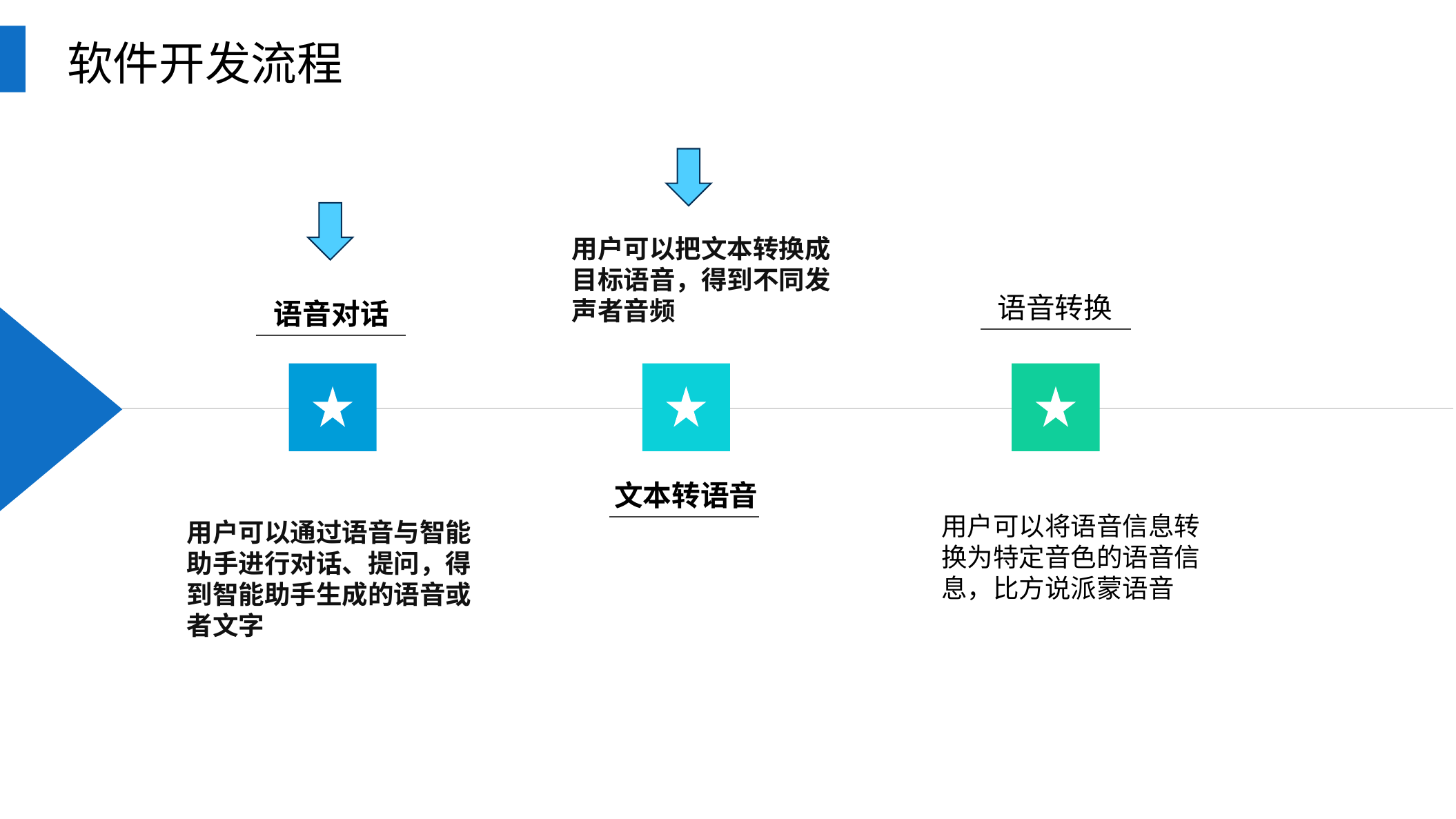

软件开发流程

用户可以把文本转换成目标语音，得到不同发声者音频
语音转换

语音对话

文本转语音

用户可以将语音信息转换为特定音色的语音信息，比方说派蒙语音
用户可以通过语音与智能助手进行对话、提问，得到智能助手生成的语音或者文字